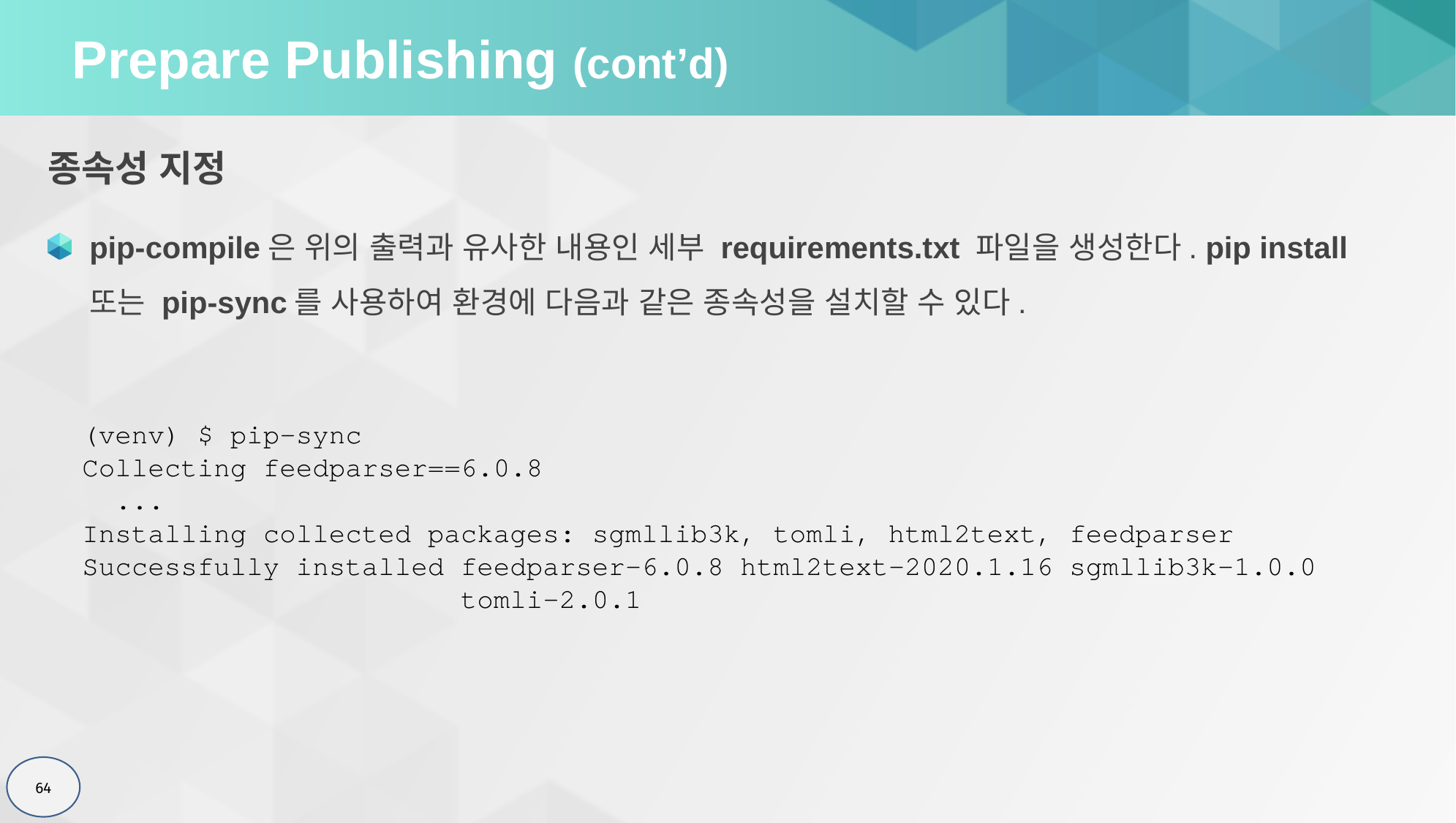

# Prepare Publishing (cont’d)
종속성 지정
pip-compile은 위의 출력과 유사한 내용인 세부 requirements.txt 파일을 생성한다. pip install 또는 pip-sync를 사용하여 환경에 다음과 같은 종속성을 설치할 수 있다.

(venv) $ pip-sync
Collecting feedparser==6.0.8
  ...
Installing collected packages: sgmllib3k, tomli, html2text, feedparser
Successfully installed feedparser-6.0.8 html2text-2020.1.16 sgmllib3k-1.0.0
                       tomli-2.0.1